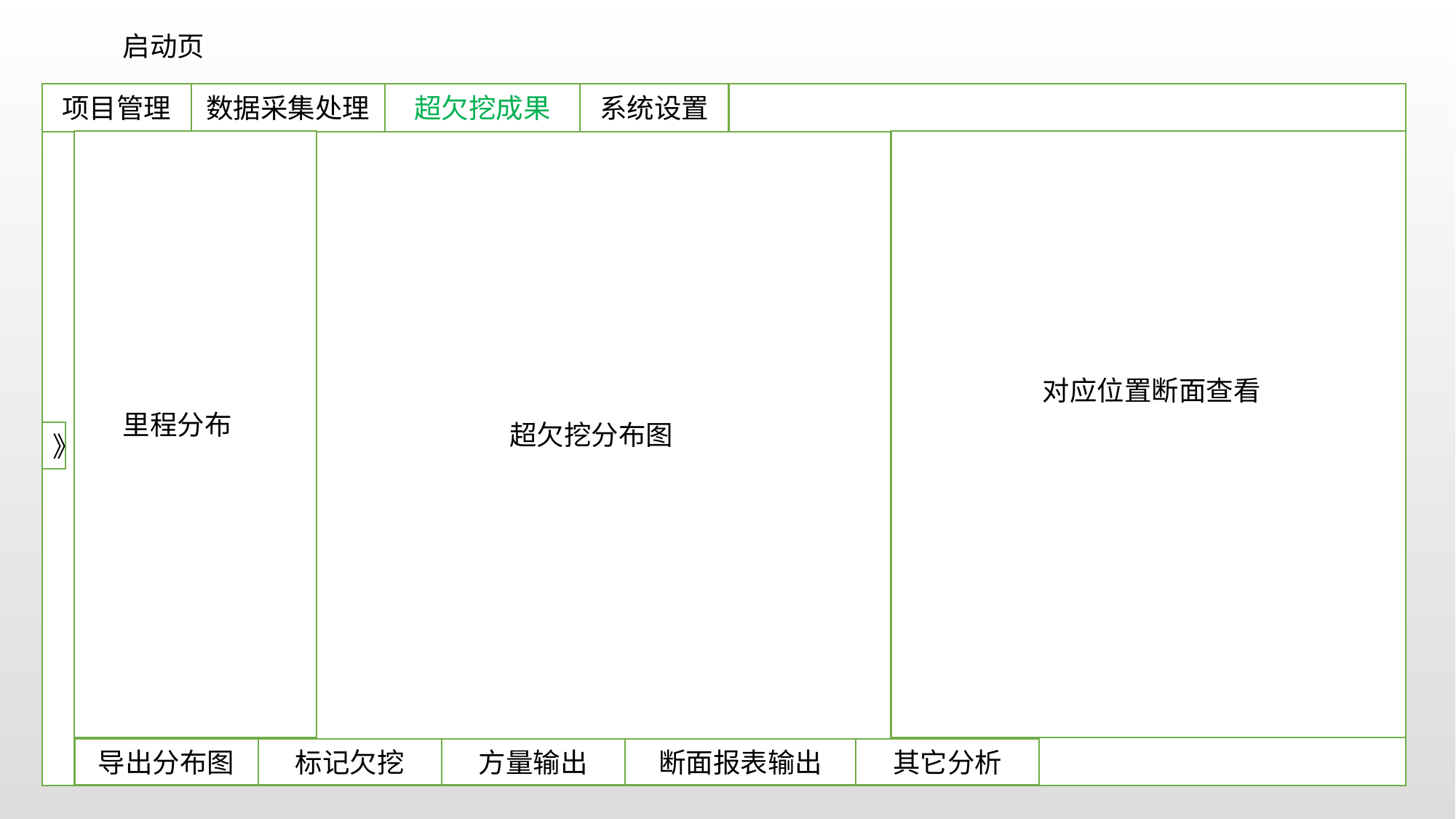

启动页

项目管理
数据采集处理
超欠挖成果
系统设置

对应位置断面查看
里程分布
超欠挖分布图
》
导出分布图
标记欠挖
方量输出
断面报表输出
其它分析